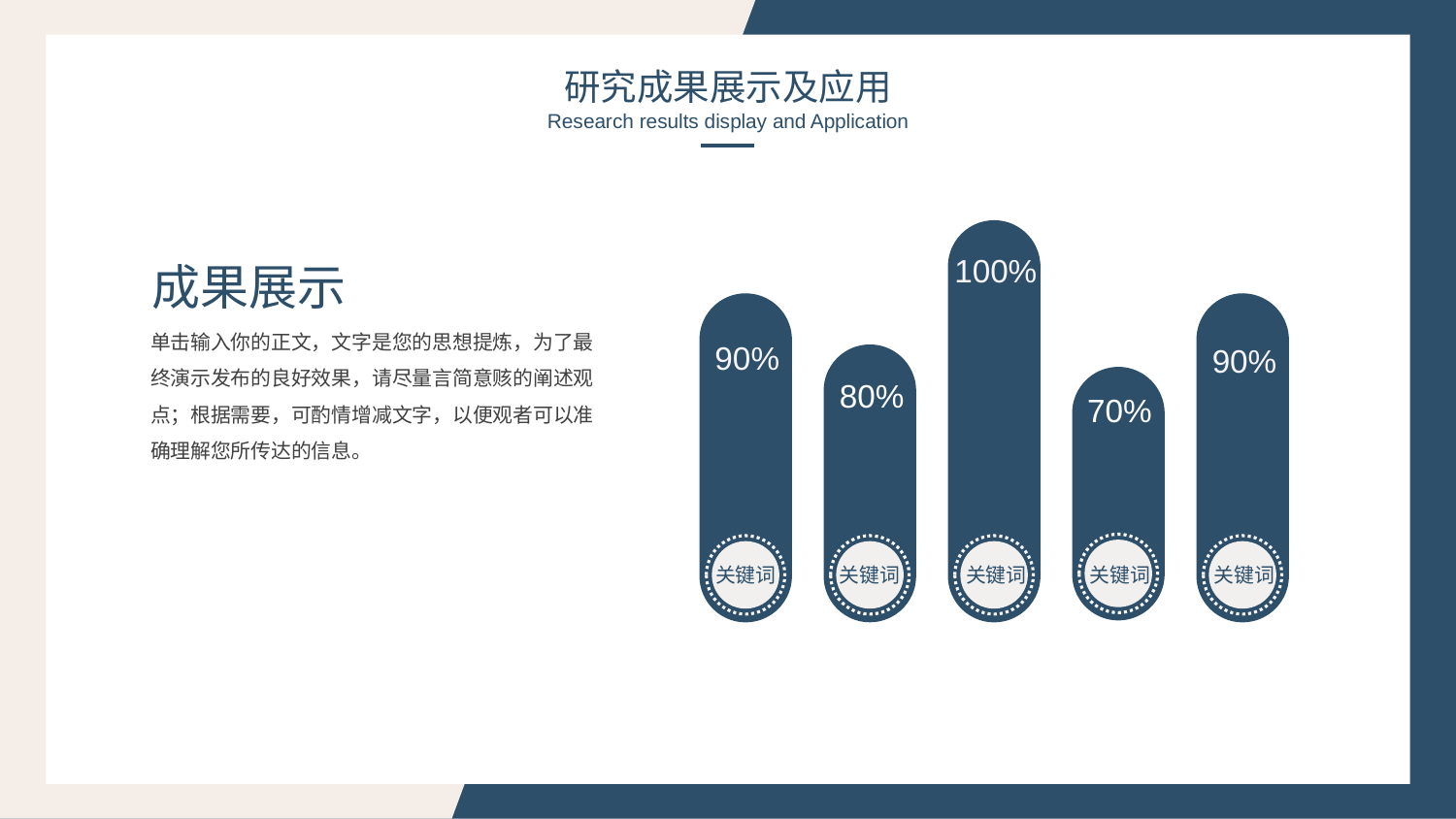

研究成果展示及应用
Research results display and Application

100%
成果展示

单击输入你的正文，文字是您的思想提炼，为了最终演示发布的良好效果，请尽量言简意赅的阐述观点；根据需要，可酌情增减文字，以便观者可以准确理解您所传达的信息。
90%
90%

80%
70%

关键词
关键词
关键词
关键词
关键词